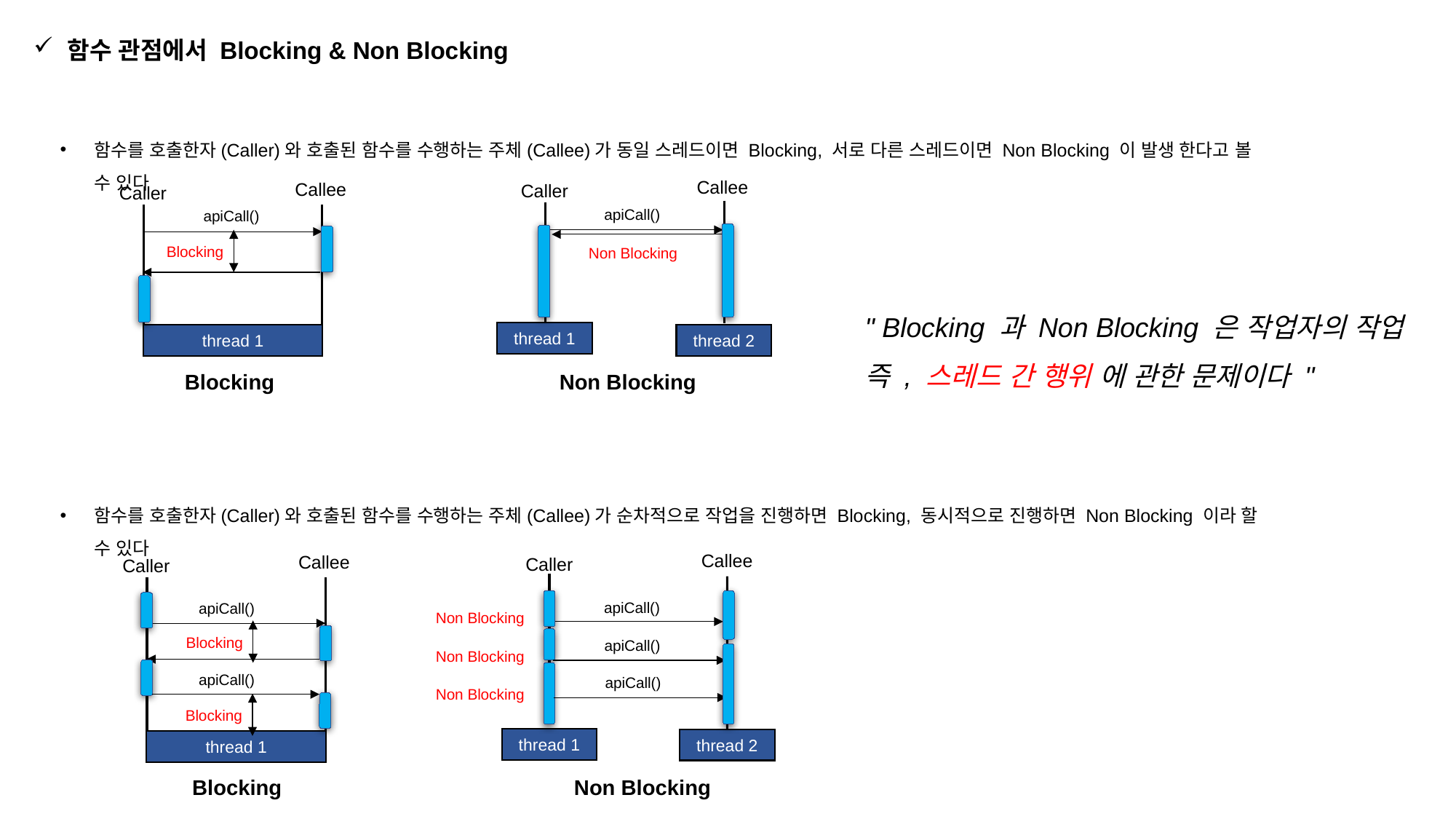

함수 관점에서 Blocking & Non Blocking
함수를 호출한자(Caller)와 호출된 함수를 수행하는 주체(Callee)가 동일 스레드이면 Blocking, 서로 다른 스레드이면 Non Blocking 이 발생 한다고 볼 수 있다
Callee
Callee
Caller
Caller
apiCall()
apiCall()

Blocking
Non Blocking

" Blocking 과 Non Blocking 은 작업자의 작업 즉 , 스레드 간 행위 에 관한 문제이다 "
thread 1
thread 1
thread 2
Non Blocking
Blocking
함수를 호출한자(Caller)와 호출된 함수를 수행하는 주체(Callee)가 순차적으로 작업을 진행하면 Blocking, 동시적으로 진행하면 Non Blocking 이라 할 수 있다
Callee
Callee
Caller
Caller

apiCall()
apiCall()
Non Blocking

Blocking

apiCall()
Non Blocking

apiCall()
apiCall()
Non Blocking

Blocking
thread 1
thread 2
thread 1
Non Blocking
Blocking